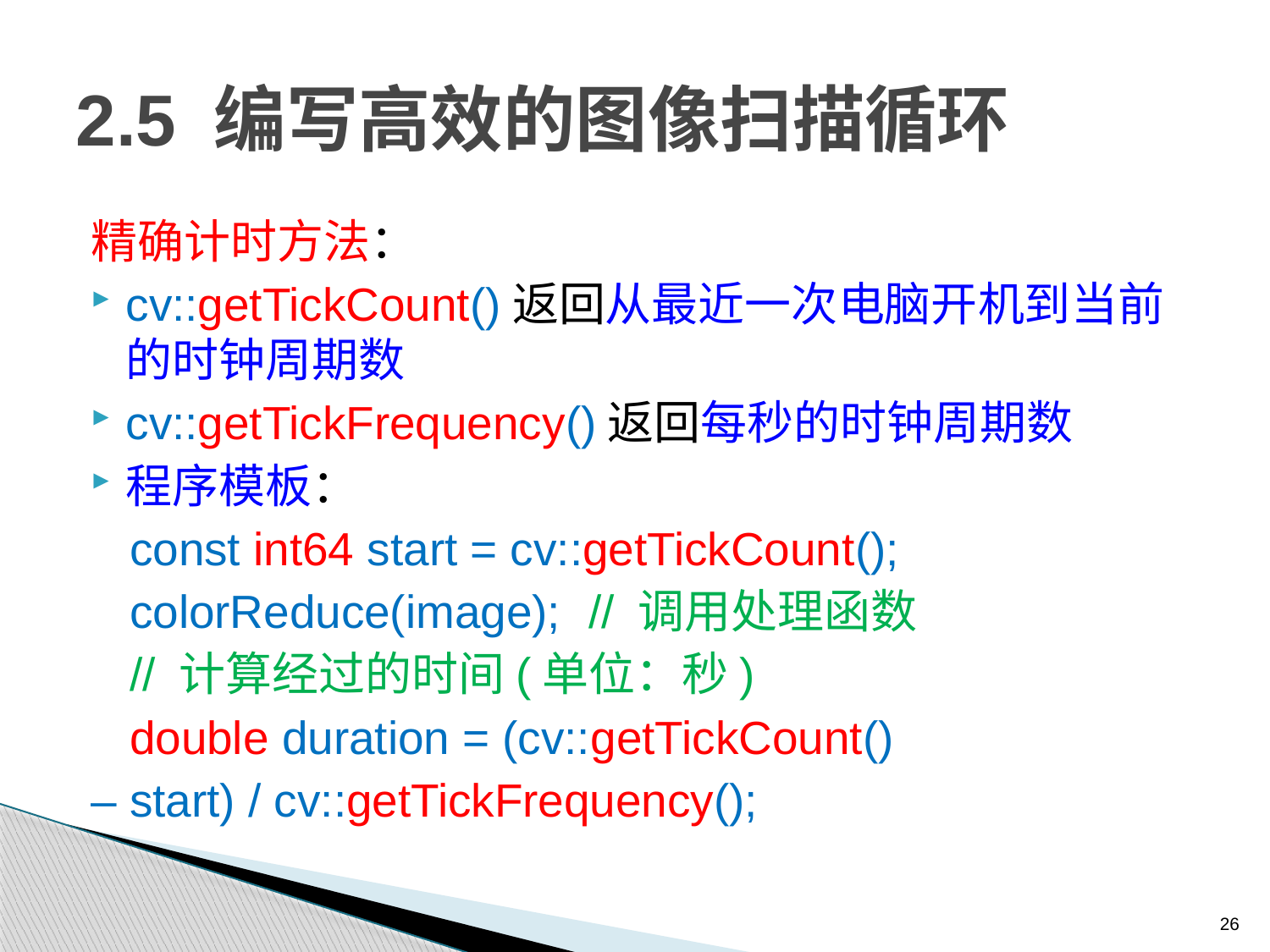

# 2.5 编写高效的图像扫描循环
精确计时方法：
cv::getTickCount()返回从最近一次电脑开机到当前的时钟周期数
cv::getTickFrequency()返回每秒的时钟周期数
程序模板：
   const int64 start = cv::getTickCount();
   colorReduce(image);	// 调用处理函数
   // 计算经过的时间(单位：秒)
   double duration = (cv::getTickCount()
		– start) / cv::getTickFrequency();
26